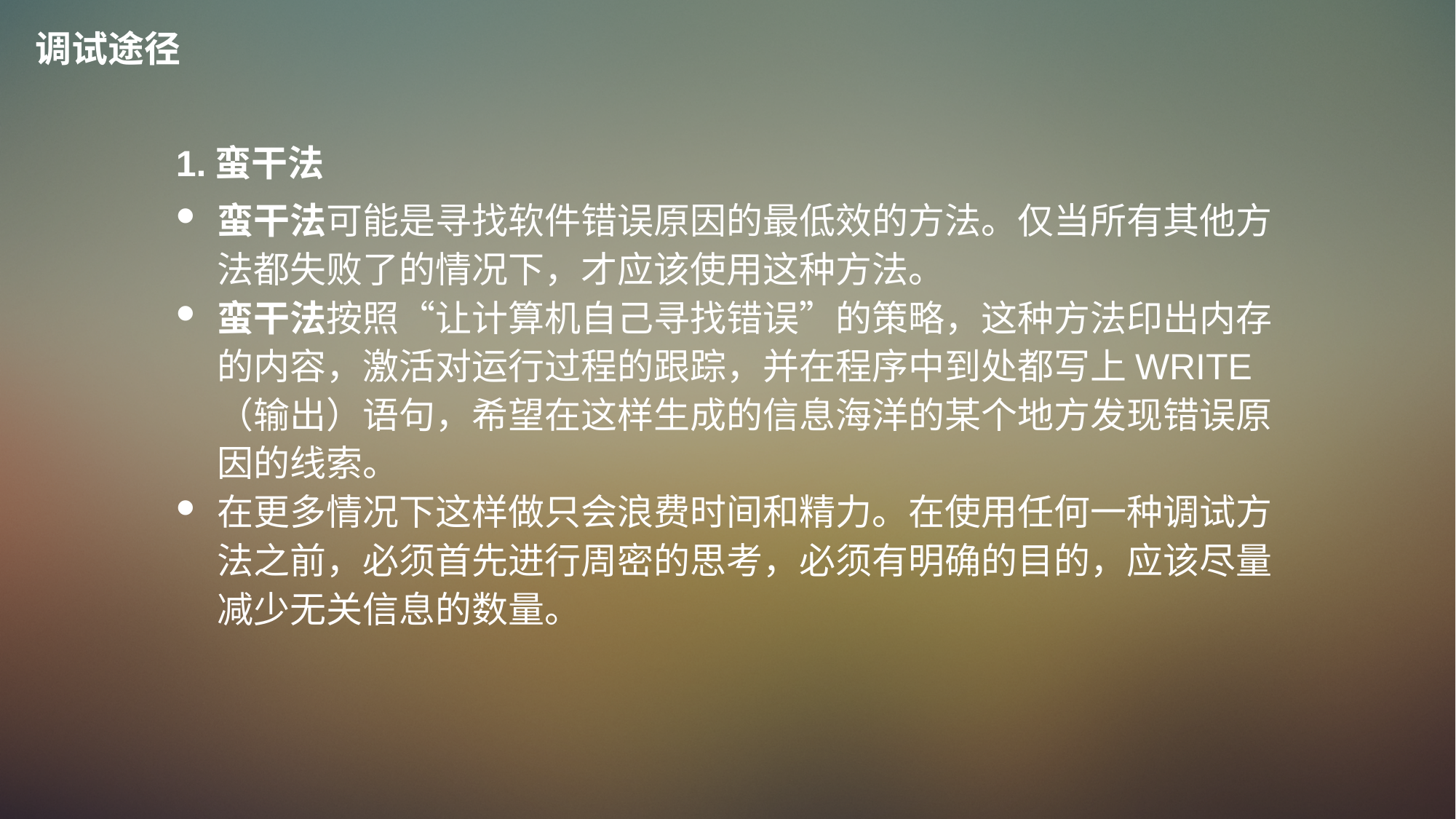

调试途径
1.蛮干法
蛮干法可能是寻找软件错误原因的最低效的方法。仅当所有其他方法都失败了的情况下，才应该使用这种方法。
蛮干法按照“让计算机自己寻找错误”的策略，这种方法印出内存的内容，激活对运行过程的跟踪，并在程序中到处都写上WRITE（输出）语句，希望在这样生成的信息海洋的某个地方发现错误原因的线索。
在更多情况下这样做只会浪费时间和精力。在使用任何一种调试方法之前，必须首先进行周密的思考，必须有明确的目的，应该尽量减少无关信息的数量。